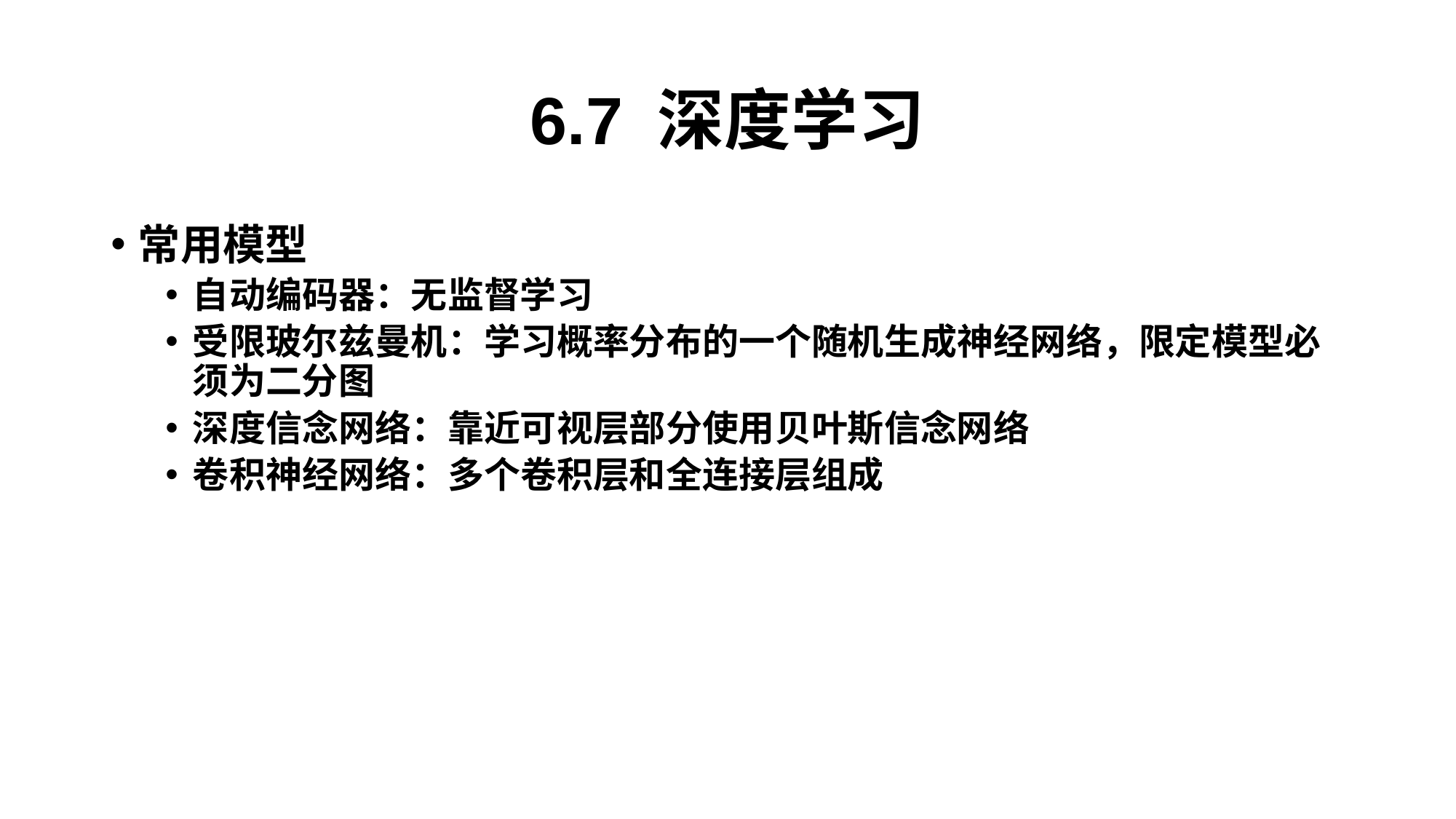

# 6.7 深度学习
常用模型
自动编码器：无监督学习
受限玻尔兹曼机：学习概率分布的一个随机生成神经网络，限定模型必须为二分图
深度信念网络：靠近可视层部分使用贝叶斯信念网络
卷积神经网络：多个卷积层和全连接层组成